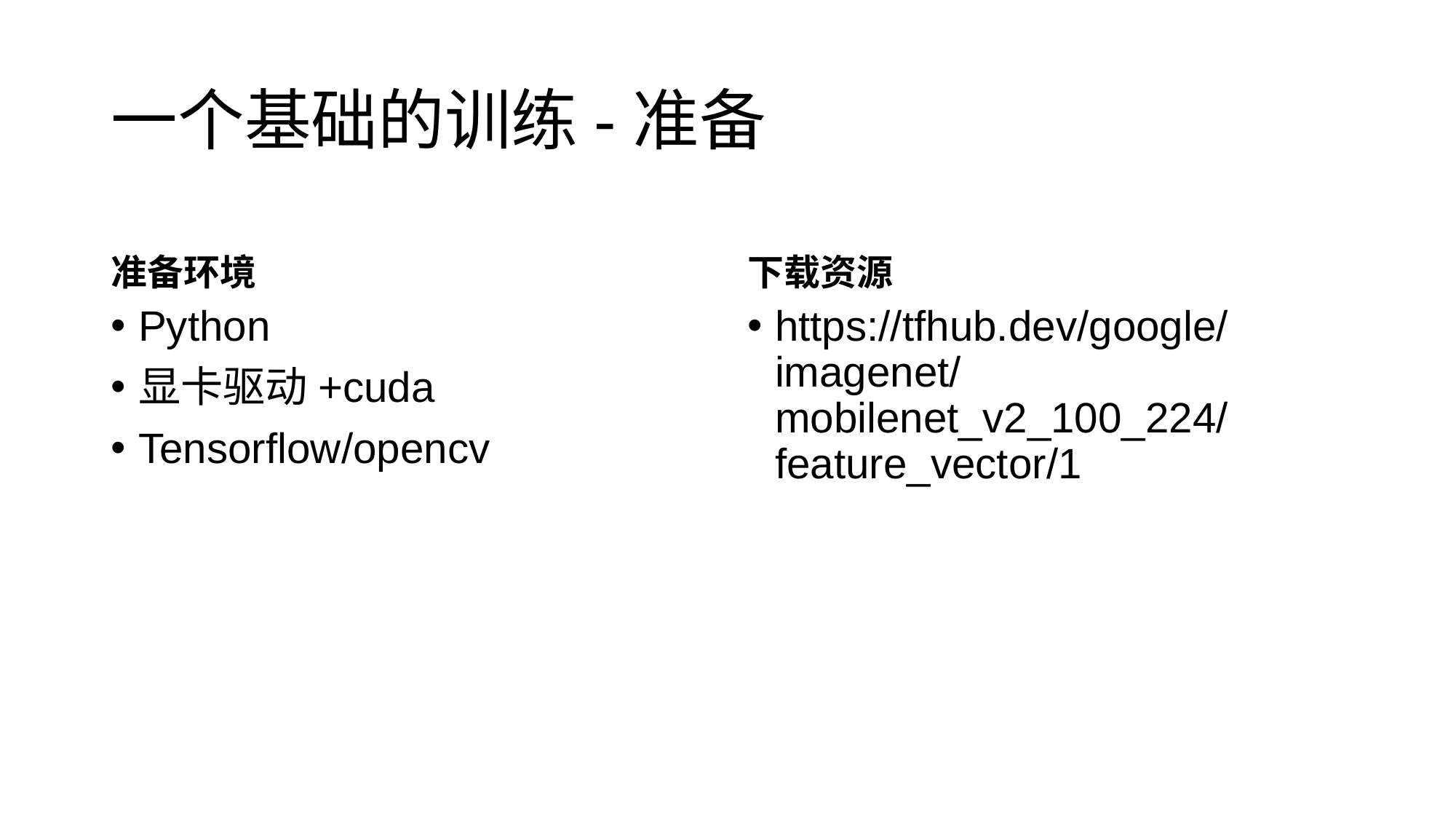

# 一个基础的训练-准备
准备环境
下载资源
Python
显卡驱动+cuda
Tensorflow/opencv
https://tfhub.dev/google/imagenet/mobilenet_v2_100_224/feature_vector/1